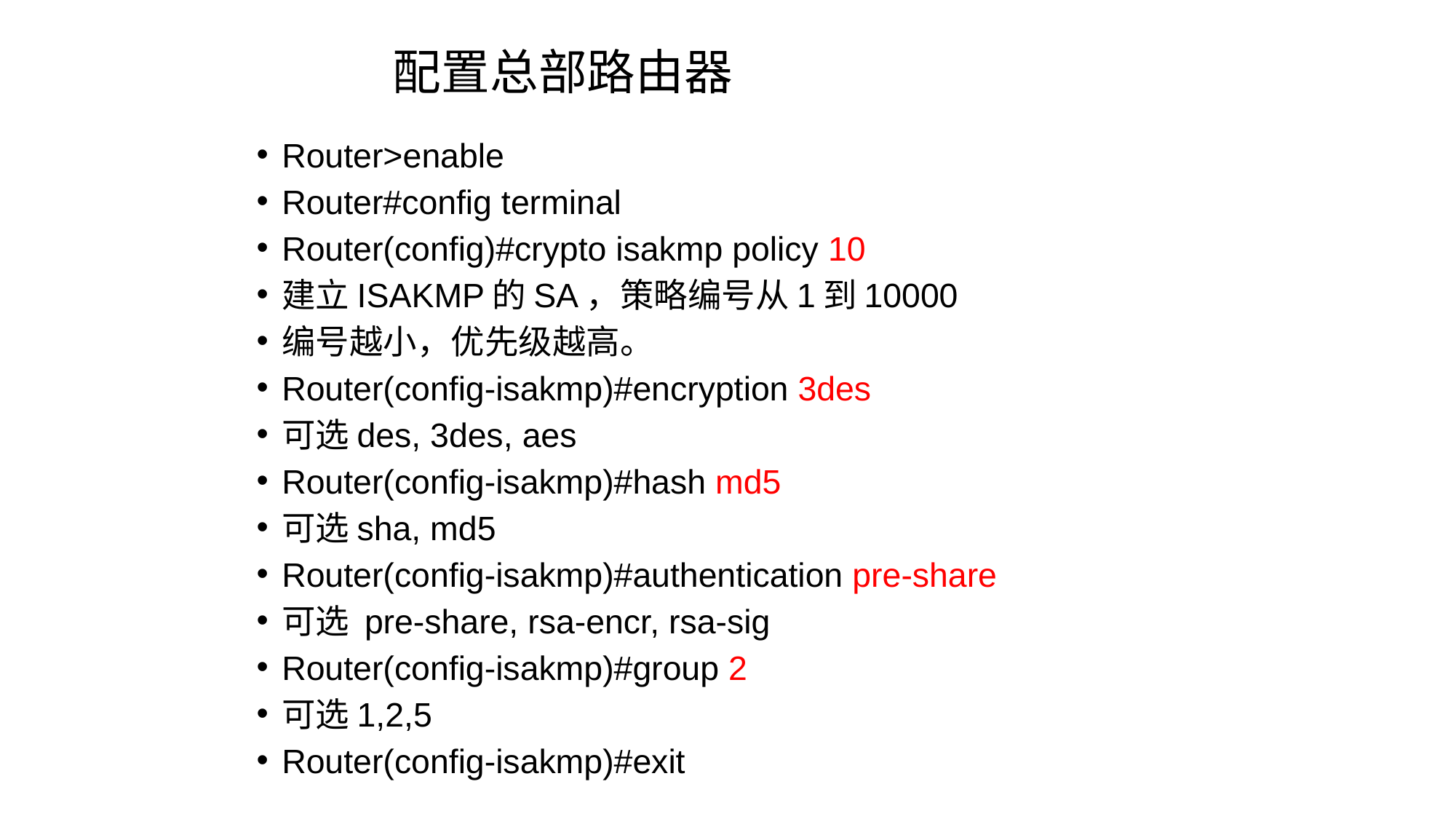

配置总部路由器
Router>enable
Router#config terminal
Router(config)#crypto isakmp policy 10
建立ISAKMP的SA，策略编号从1到10000
编号越小，优先级越高。
Router(config-isakmp)#encryption 3des
可选des, 3des, aes
Router(config-isakmp)#hash md5
可选sha, md5
Router(config-isakmp)#authentication pre-share
可选 pre-share, rsa-encr, rsa-sig
Router(config-isakmp)#group 2
可选1,2,5
Router(config-isakmp)#exit